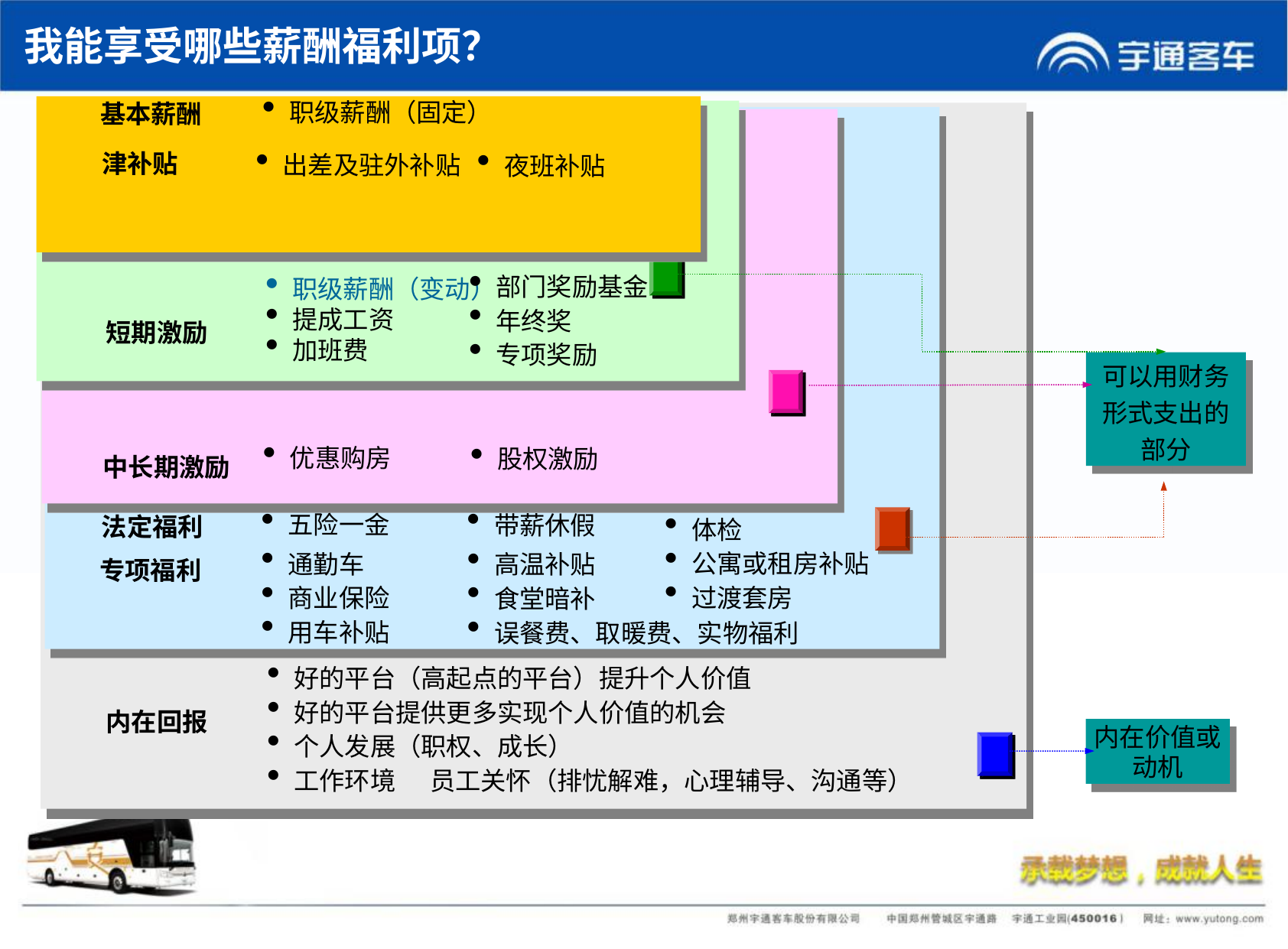

我能享受哪些薪酬福利项？
基本薪酬

职级薪酬（固定）

津补贴
夜班补贴
出差及驻外补贴

职级薪酬（变动）
提成工资
加班费
短期激励
部门奖励基金
年终奖
专项奖励

好的平台（高起点的平台）提升个人价值
好的平台提供更多实现个人价值的机会
个人发展（职权、成长）
工作环境      员工关怀（排忧解难，心理辅导、沟通等）
内在回报
内在价值或动机

法定福利

高温补贴
食堂暗补
误餐费、取暖费、实物福利
五险一金
通勤车
商业保险
用车补贴
专项福利
带薪休假
体检
公寓或租房补贴
过渡套房

股权激励
优惠购房
中长期激励

可以用财务形式支出的部分